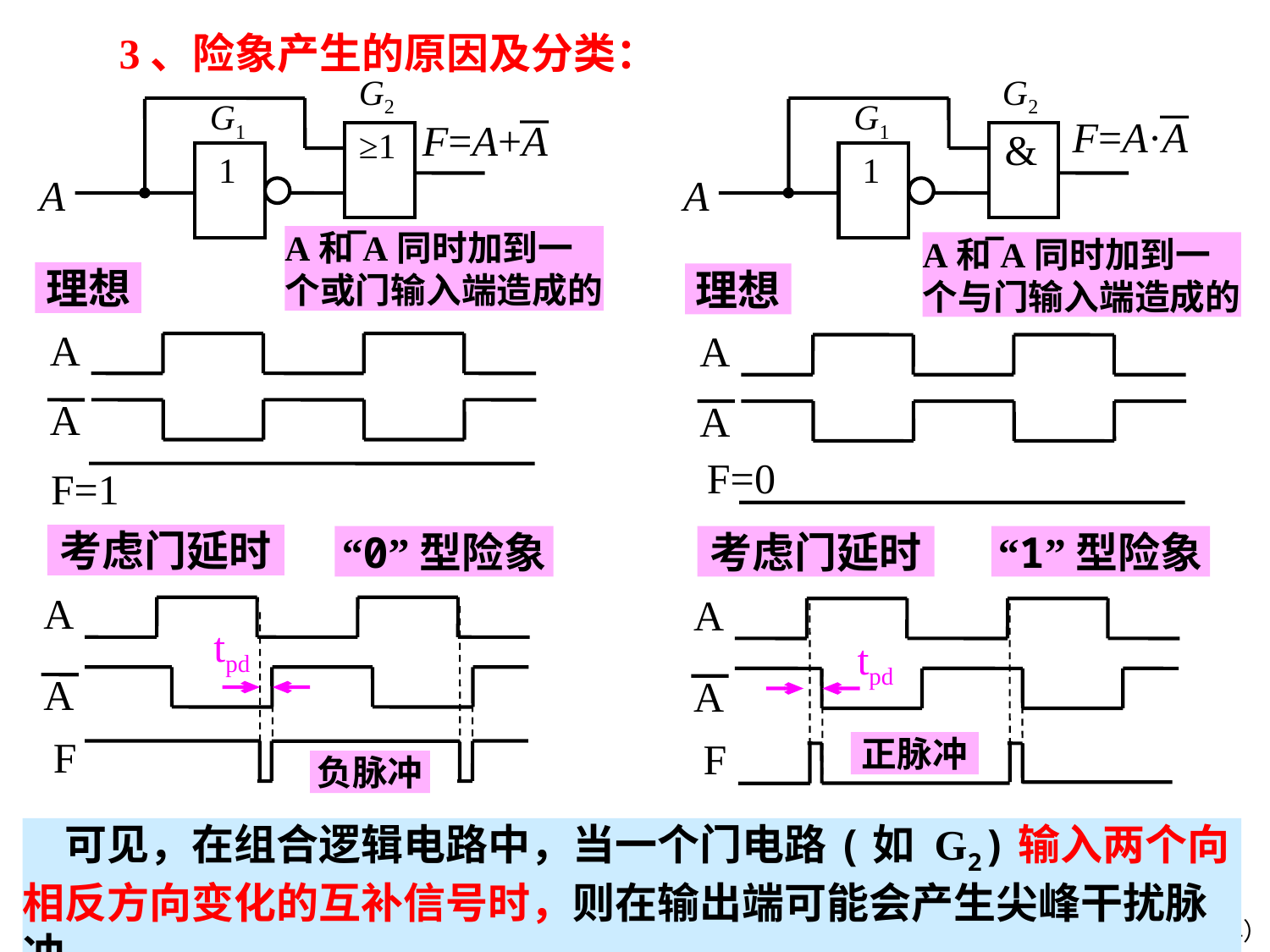

3、险象产生的原因及分类：
G2
G1

F=A+A

≥1

1

A

G2
G1

F=A·A

&

1

A

A和A同时加到一个或门输入端造成的

A和A同时加到一个与门输入端造成的

理想
理想
A

A

F=1

A

A

F=0

考虑门延时
“0”型险象
考虑门延时
“1”型险象
A

tpd

A

F

A

tpd

A

F

正脉冲
负脉冲
　可见，在组合逻辑电路中，当一个门电路(如 G2)输入两个向相反方向变化的互补信号时，则在输出端可能会产生尖峰干扰脉冲。
（3-134）